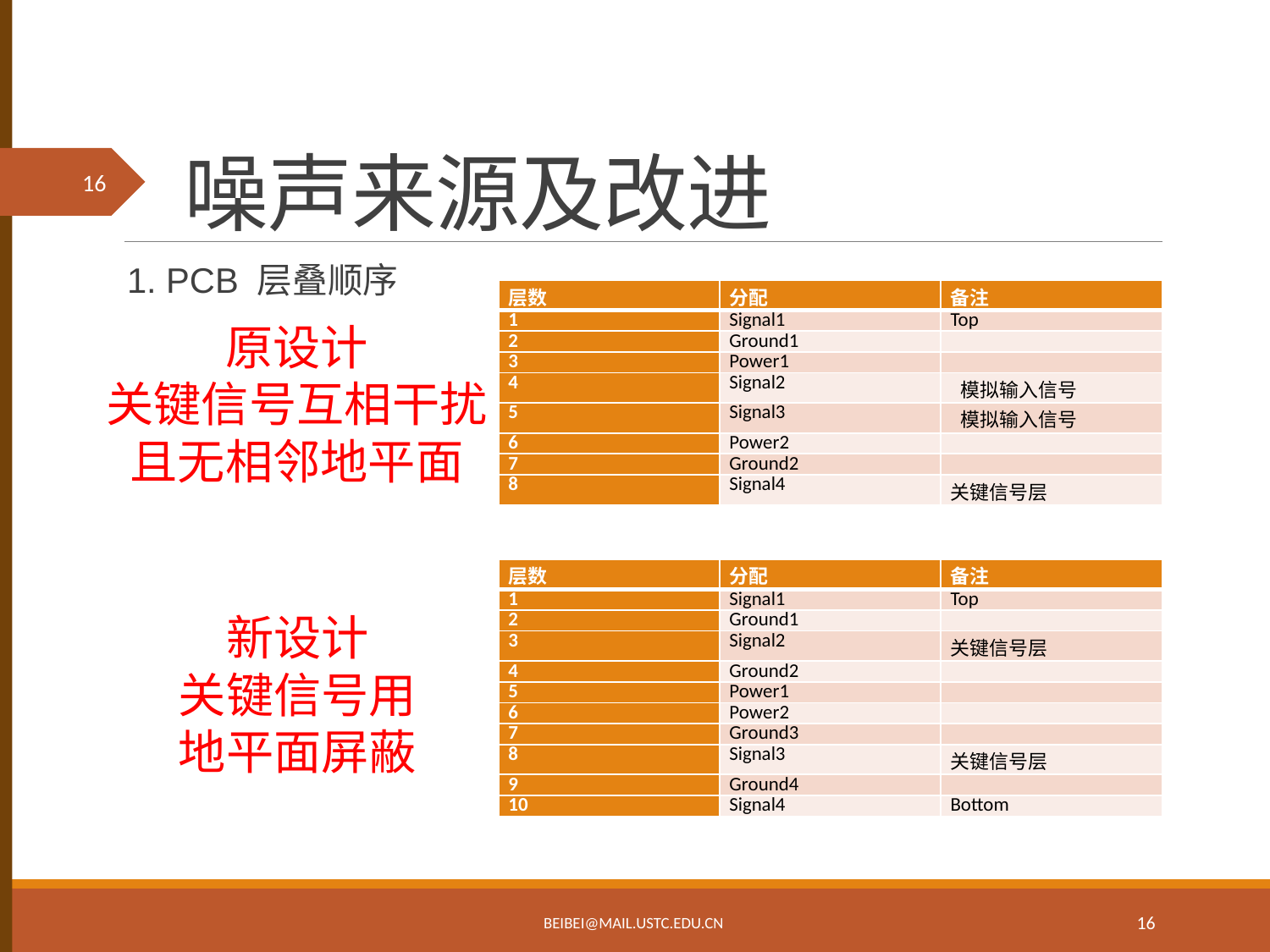

# 噪声来源及改进
1. PCB 层叠顺序
| 层数 | 分配 | 备注 |
| --- | --- | --- |
| 1 | Signal1 | Top |
| 2 | Ground1 |  |
| 3 | Power1 |  |
| 4 | Signal2 | 模拟输入信号 |
| 5 | Signal3 | 模拟输入信号 |
| 6 | Power2 |  |
| 7 | Ground2 |  |
| 8 | Signal4 | 关键信号层 |
原设计
关键信号互相干扰
且无相邻地平面
| 层数 | 分配 | 备注 |
| --- | --- | --- |
| 1 | Signal1 | Top |
| 2 | Ground1 |  |
| 3 | Signal2 | 关键信号层 |
| 4 | Ground2 |  |
| 5 | Power1 |  |
| 6 | Power2 |  |
| 7 | Ground3 |  |
| 8 | Signal3 | 关键信号层 |
| 9 | Ground4 |  |
| 10 | Signal4 | Bottom |
新设计
关键信号用
地平面屏蔽
BEIBEI@MAIL.USTC.EDU.CN
16